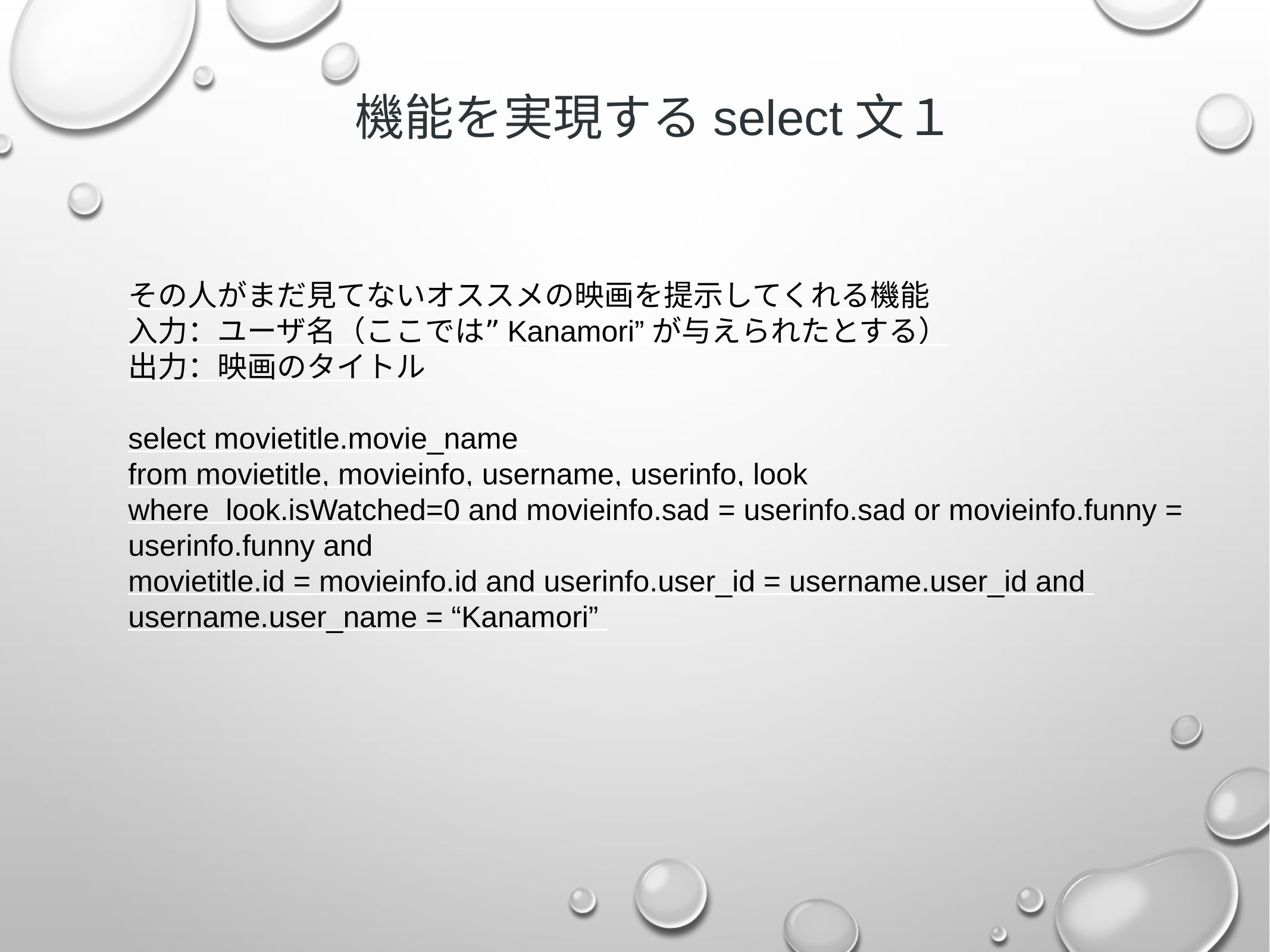

機能を実現するselect文１
その人がまだ見てないオススメの映画を提示してくれる機能
入力：ユーザ名（ここでは”Kanamori”が与えられたとする）
出力：映画のタイトル

select movietitle.movie_name
from movietitle, movieinfo, username, userinfo, look
where  look.isWatched=0 and movieinfo.sad = userinfo.sad or movieinfo.funny = userinfo.funny and
movietitle.id = movieinfo.id and userinfo.user_id = username.user_id and
username.user_name = “Kanamori”